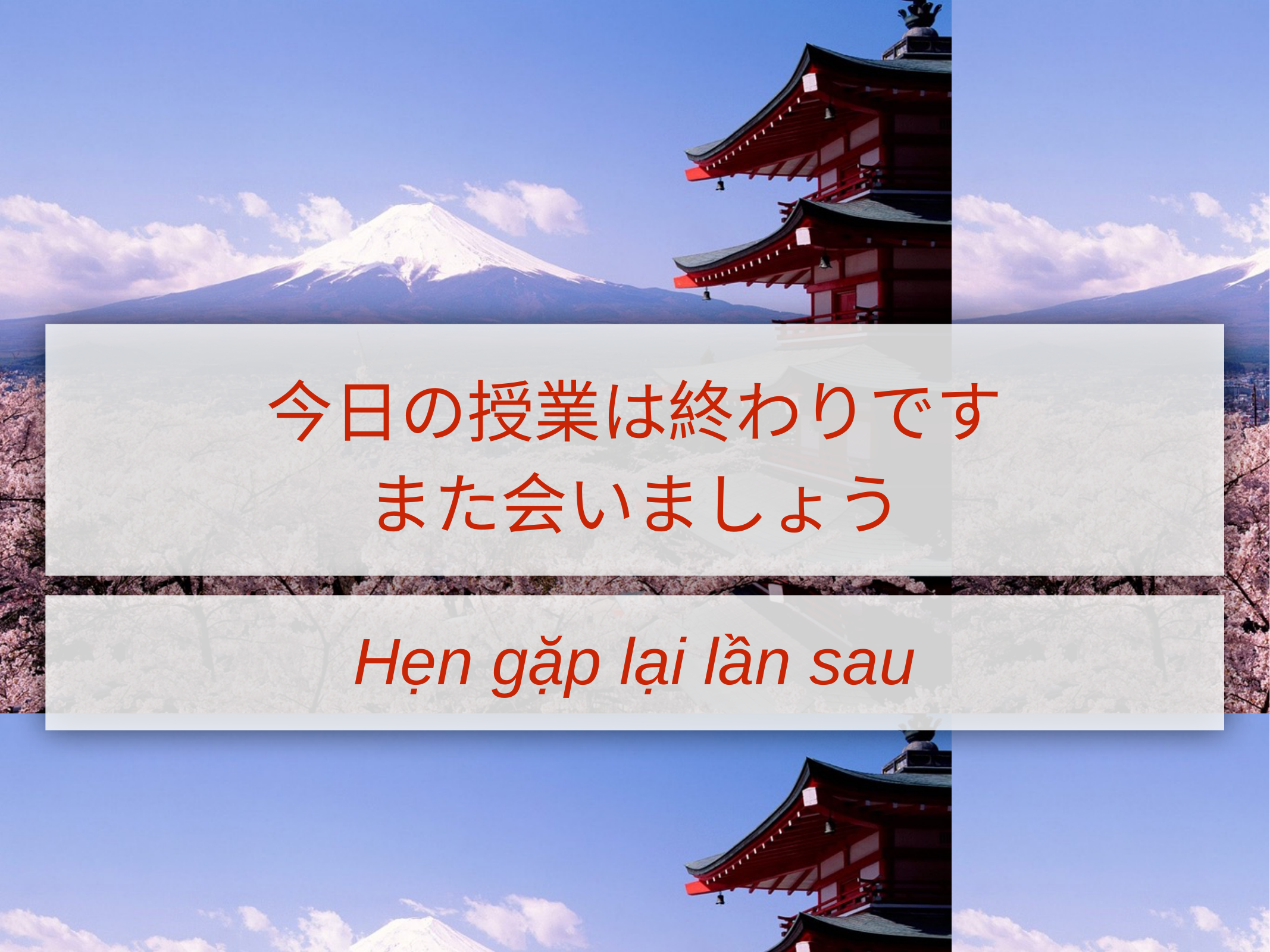

今日の授業は終わりです
また会いましょう
Hẹn gặp lại lần sau